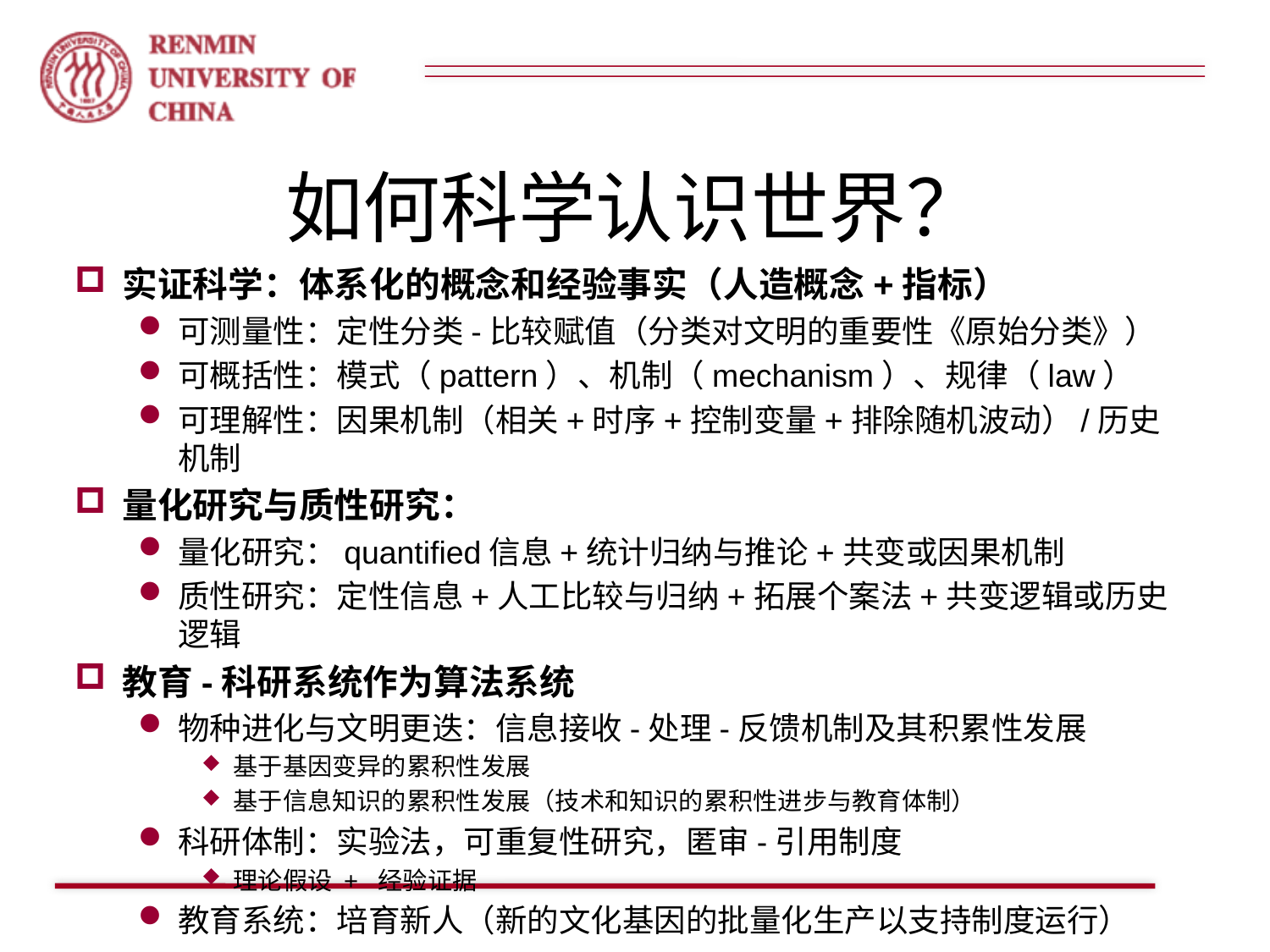

# 如何科学认识世界？
实证科学：体系化的概念和经验事实（人造概念+指标）
可测量性：定性分类-比较赋值（分类对文明的重要性《原始分类》）
可概括性：模式（pattern）、机制（mechanism）、规律（law）
可理解性：因果机制（相关+时序+控制变量+排除随机波动）/历史机制
量化研究与质性研究：
量化研究：quantified信息+统计归纳与推论+共变或因果机制
质性研究：定性信息+人工比较与归纳+拓展个案法+共变逻辑或历史逻辑
教育-科研系统作为算法系统
物种进化与文明更迭：信息接收-处理-反馈机制及其积累性发展
基于基因变异的累积性发展
基于信息知识的累积性发展（技术和知识的累积性进步与教育体制）
科研体制：实验法，可重复性研究，匿审-引用制度
理论假设 +  经验证据
教育系统：培育新人（新的文化基因的批量化生产以支持制度运行）